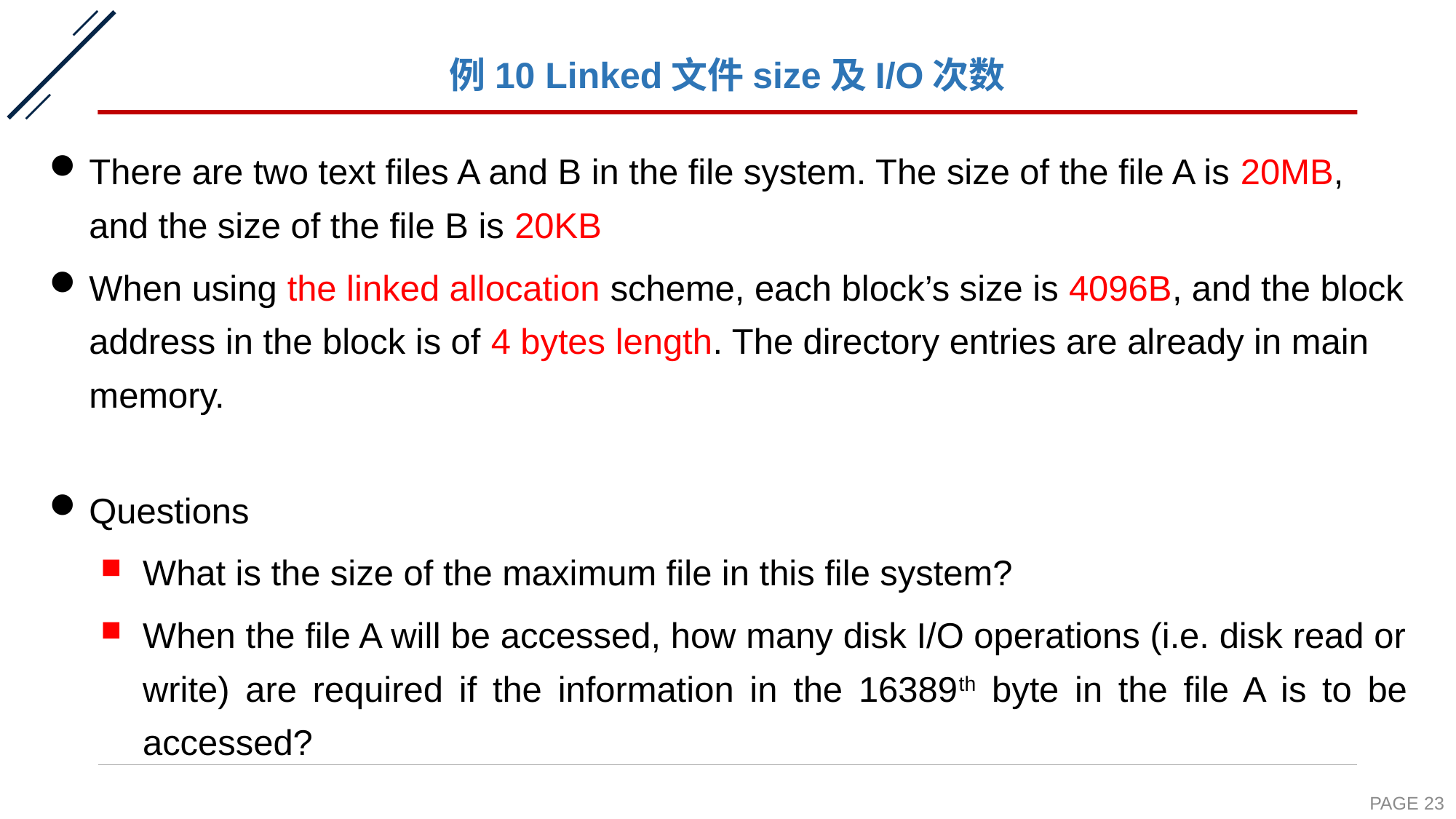

# 例10 Linked文件size及I/O次数
There are two text files A and B in the file system. The size of the file A is 20MB, and the size of the file B is 20KB
When using the linked allocation scheme, each block’s size is 4096B, and the block address in the block is of 4 bytes length. The directory entries are already in main memory.

Questions
What is the size of the maximum file in this file system?
When the file A will be accessed, how many disk I/O operations (i.e. disk read or write) are required if the information in the 16389th byte in the file A is to be accessed?

PAGE 23